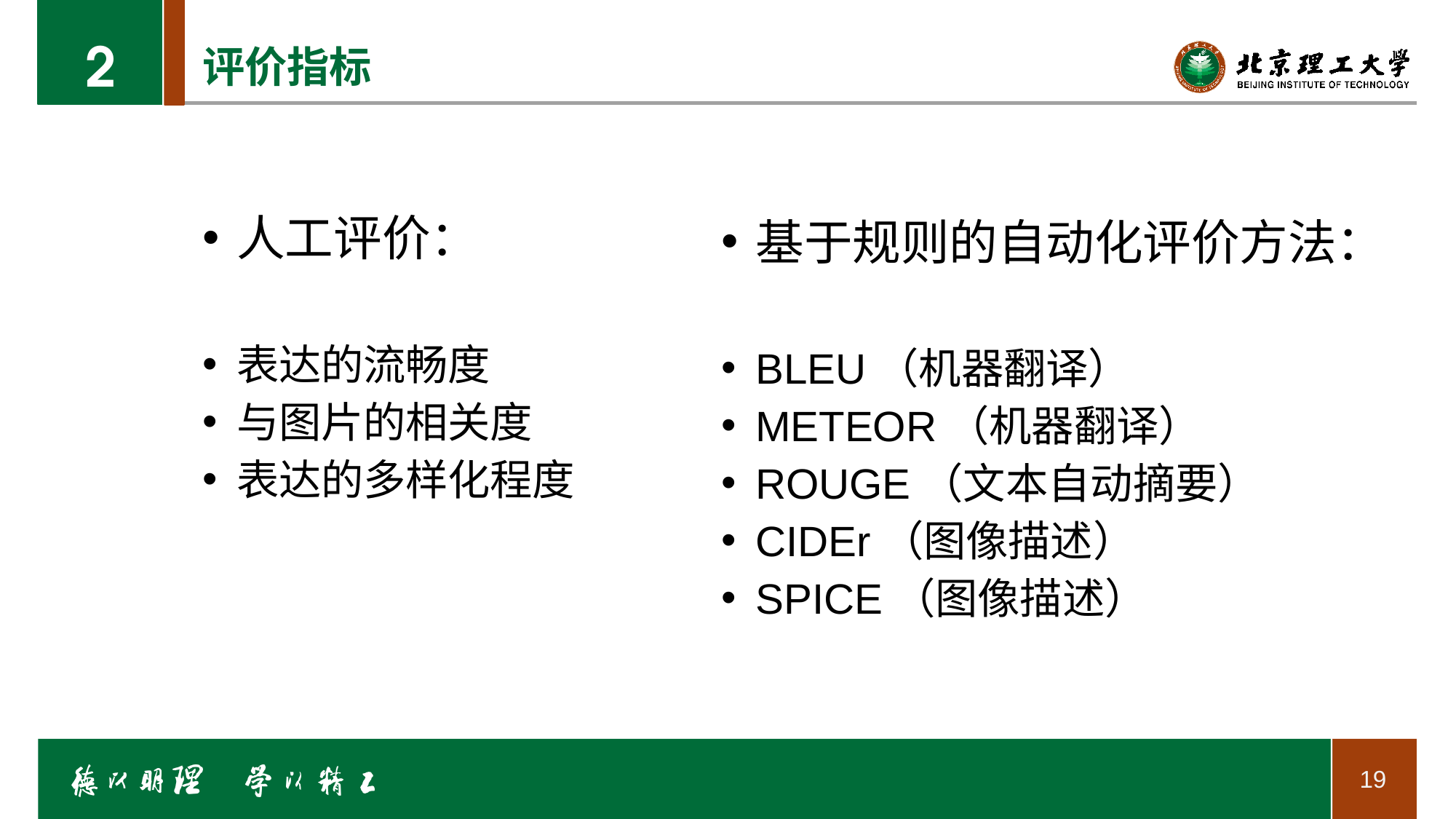

2
# 评价指标
人工评价：

表达的流畅度
与图片的相关度
表达的多样化程度
基于规则的自动化评价方法：

BLEU（机器翻译）
METEOR（机器翻译）
ROUGE（文本自动摘要）
CIDEr（图像描述）
SPICE（图像描述）
19